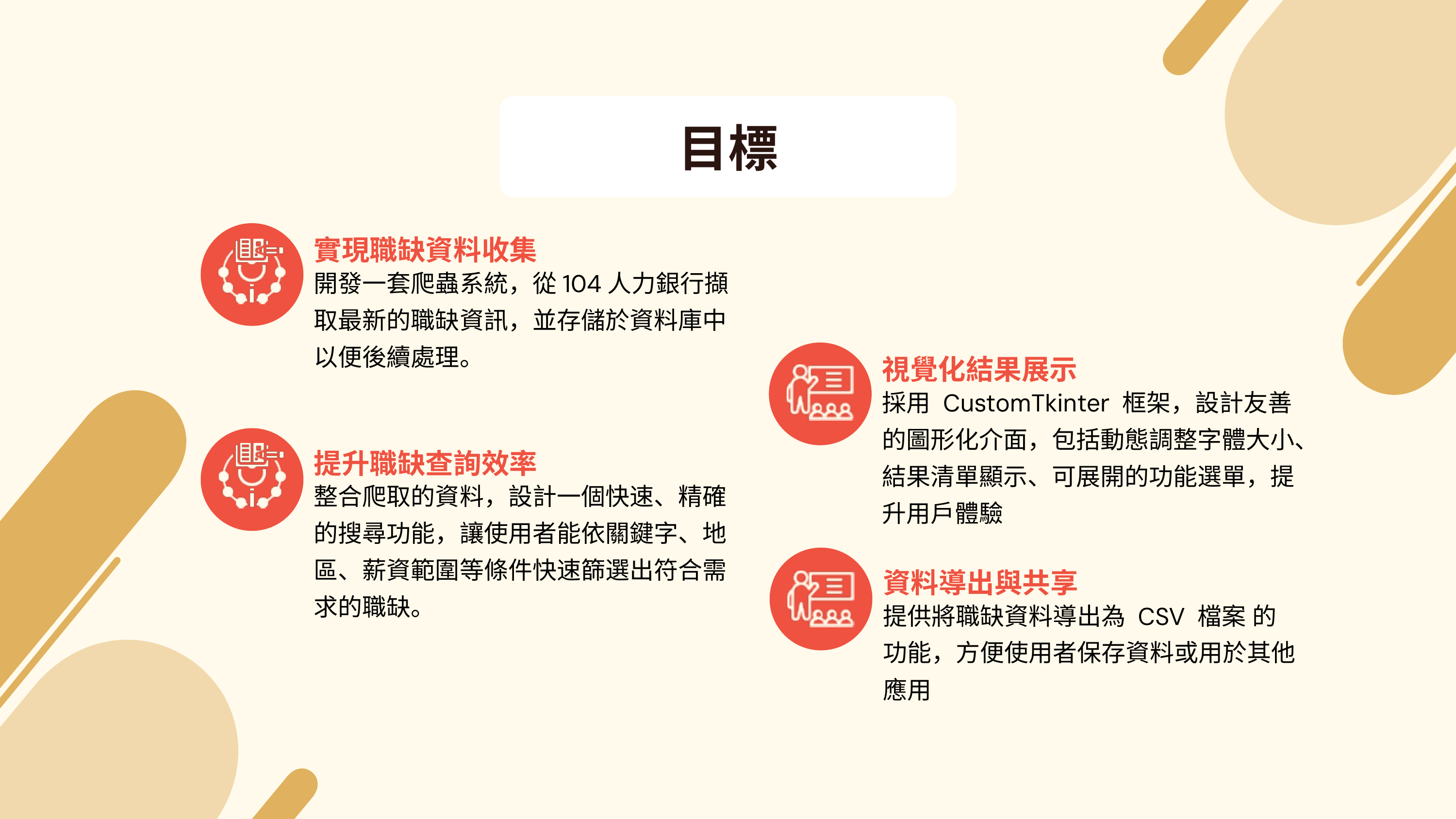

目標

實現職缺資料收集

開發一套爬蟲系統，從104人力銀行擷取最新的職缺資訊，並存儲於資料庫中以便後續處理。

視覺化結果展示

採用 CustomTkinter 框架，設計友善的圖形化介面，包括動態調整字體大小、結果清單顯示、可展開的功能選單，提升用戶體驗

提升職缺查詢效率

整合爬取的資料，設計一個快速、精確的搜尋功能，讓使用者能依關鍵字、地區、薪資範圍等條件快速篩選出符合需求的職缺。

資料導出與共享

提供將職缺資料導出為 CSV 檔案 的功能，方便使用者保存資料或用於其他應用